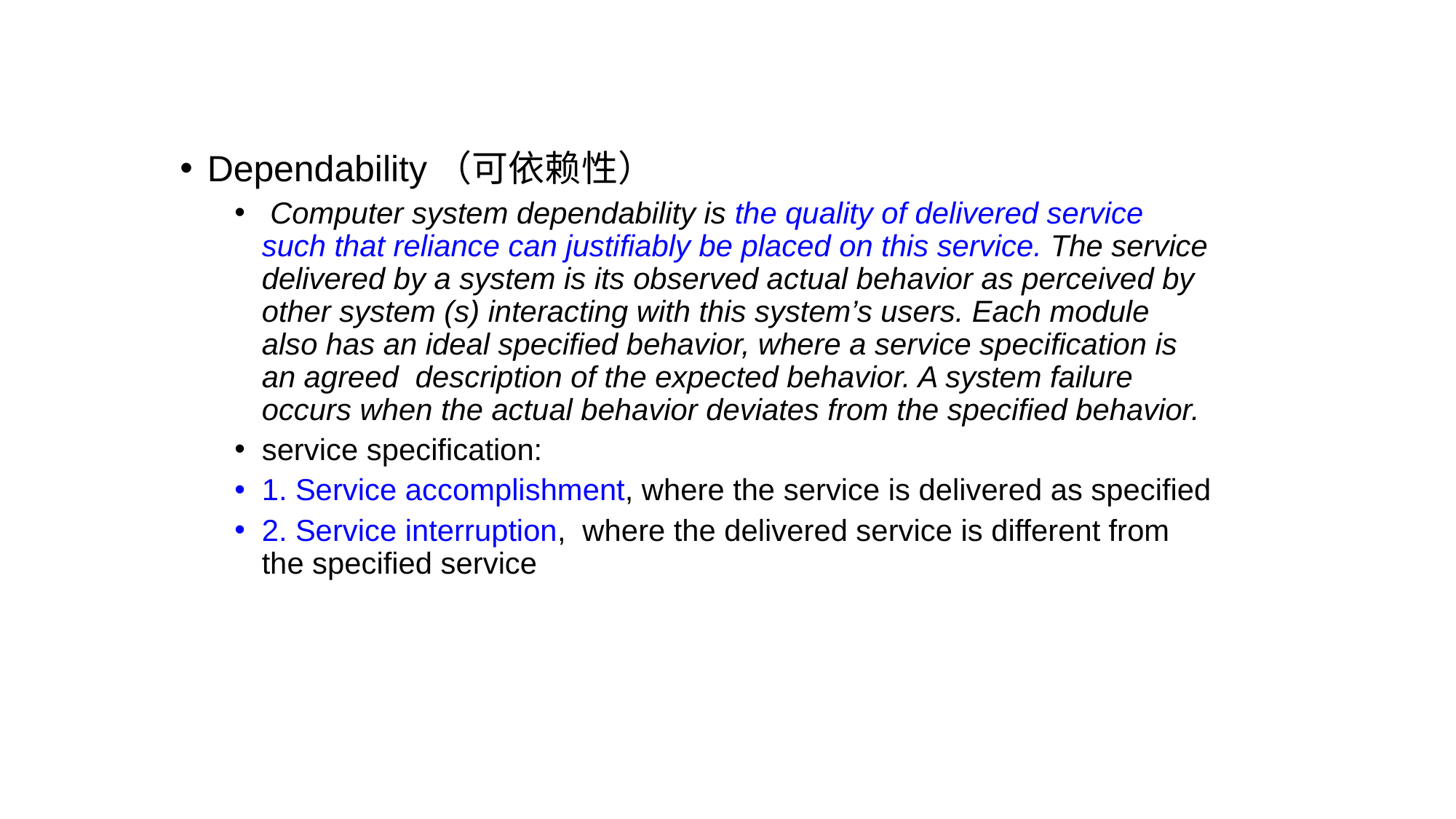

Dependability（可依赖性）
 Computer system dependability is the quality of delivered service such that reliance can justifiably be placed on this service. The service delivered by a system is its observed actual behavior as perceived by other system (s) interacting with this system’s users. Each module also has an ideal specified behavior, where a service specification is an agreed  description of the expected behavior. A system failure occurs when the actual behavior deviates from the specified behavior.
service specification:
1. Service accomplishment, where the service is delivered as specified
2. Service interruption,  where the delivered service is different from the specified service